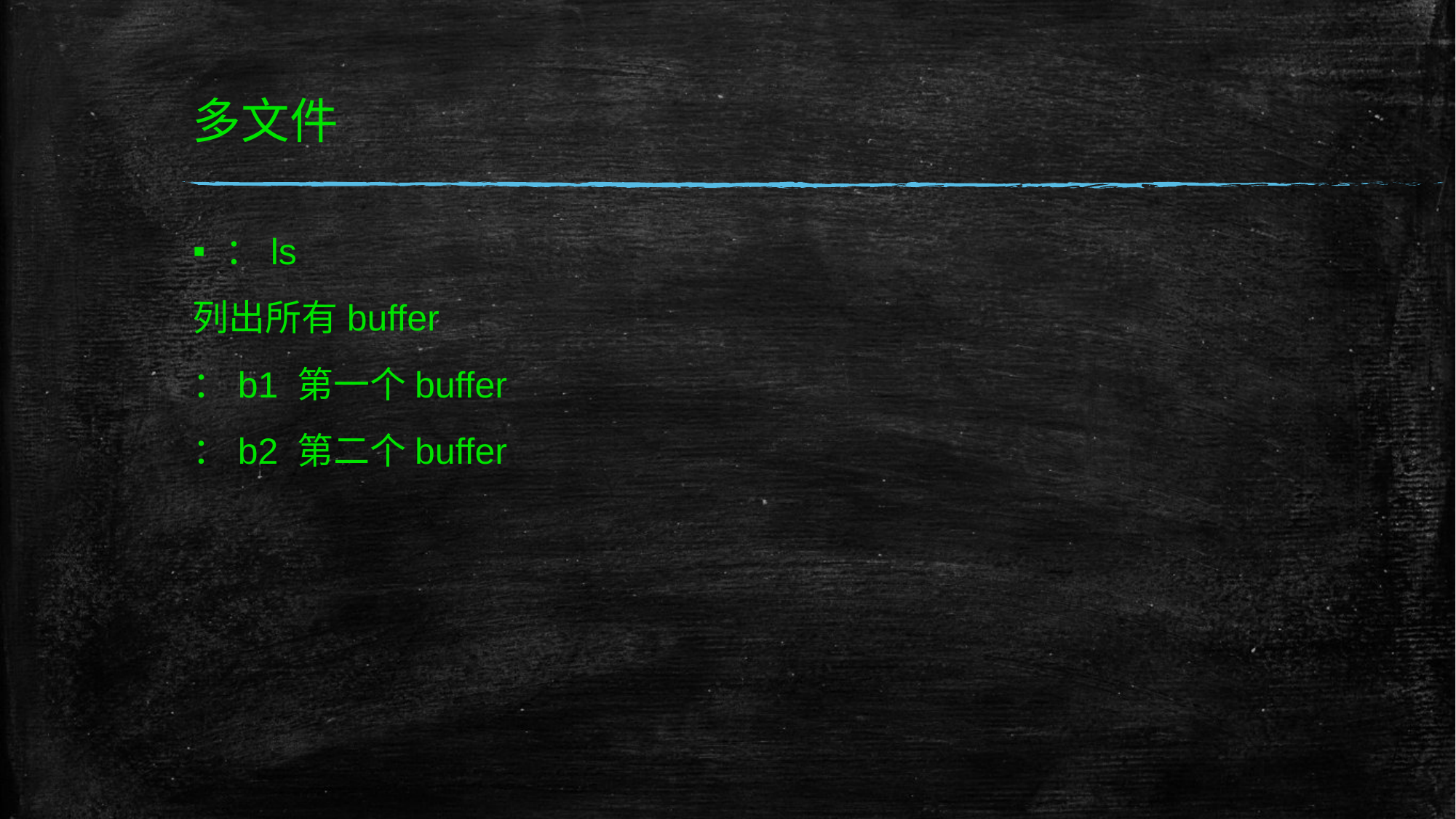

# 多文件
：ls
列出所有buffer
：b1 第一个buffer
：b2 第二个buffer